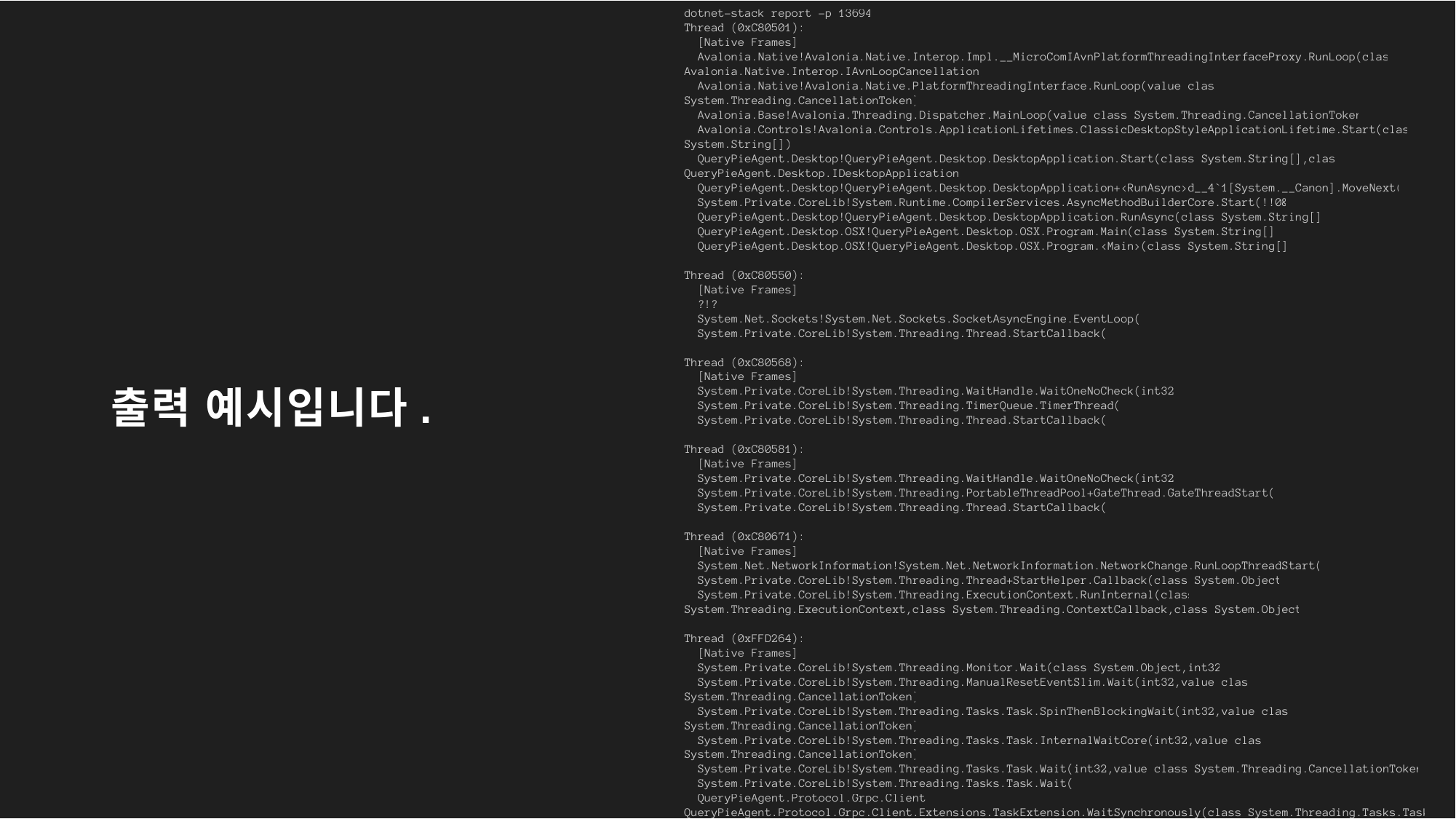

dotnet-stack report -p 13694
Thread (0xC80501):
  [Native Frames]
  Avalonia.Native!Avalonia.Native.Interop.Impl.__MicroComIAvnPlatformThreadingInterfaceProxy.RunLoop(class Avalonia.Native.Interop.IAvnLoopCancellation)
  Avalonia.Native!Avalonia.Native.PlatformThreadingInterface.RunLoop(value class System.Threading.CancellationToken)
  Avalonia.Base!Avalonia.Threading.Dispatcher.MainLoop(value class System.Threading.CancellationToken)
  Avalonia.Controls!Avalonia.Controls.ApplicationLifetimes.ClassicDesktopStyleApplicationLifetime.Start(class System.String[])
  QueryPieAgent.Desktop!QueryPieAgent.Desktop.DesktopApplication.Start(class System.String[],class QueryPieAgent.Desktop.IDesktopApplication)
  QueryPieAgent.Desktop!QueryPieAgent.Desktop.DesktopApplication+<RunAsync>d__4`1[System.__Canon].MoveNext()
  System.Private.CoreLib!System.Runtime.CompilerServices.AsyncMethodBuilderCore.Start(!!0&)
  QueryPieAgent.Desktop!QueryPieAgent.Desktop.DesktopApplication.RunAsync(class System.String[])
  QueryPieAgent.Desktop.OSX!QueryPieAgent.Desktop.OSX.Program.Main(class System.String[])
  QueryPieAgent.Desktop.OSX!QueryPieAgent.Desktop.OSX.Program.<Main>(class System.String[])

Thread (0xC80550):
  [Native Frames]
  ?!?
  System.Net.Sockets!System.Net.Sockets.SocketAsyncEngine.EventLoop()
  System.Private.CoreLib!System.Threading.Thread.StartCallback()

Thread (0xC80568):
  [Native Frames]
  System.Private.CoreLib!System.Threading.WaitHandle.WaitOneNoCheck(int32)
  System.Private.CoreLib!System.Threading.TimerQueue.TimerThread()
  System.Private.CoreLib!System.Threading.Thread.StartCallback()

Thread (0xC80581):
  [Native Frames]
  System.Private.CoreLib!System.Threading.WaitHandle.WaitOneNoCheck(int32)
  System.Private.CoreLib!System.Threading.PortableThreadPool+GateThread.GateThreadStart()
  System.Private.CoreLib!System.Threading.Thread.StartCallback()

Thread (0xC80671):
  [Native Frames]
  System.Net.NetworkInformation!System.Net.NetworkInformation.NetworkChange.RunLoopThreadStart()
  System.Private.CoreLib!System.Threading.Thread+StartHelper.Callback(class System.Object)
  System.Private.CoreLib!System.Threading.ExecutionContext.RunInternal(class System.Threading.ExecutionContext,class System.Threading.ContextCallback,class System.Object)

Thread (0xFFD264):
  [Native Frames]
  System.Private.CoreLib!System.Threading.Monitor.Wait(class System.Object,int32)
  System.Private.CoreLib!System.Threading.ManualResetEventSlim.Wait(int32,value class System.Threading.CancellationToken)
  System.Private.CoreLib!System.Threading.Tasks.Task.SpinThenBlockingWait(int32,value class System.Threading.CancellationToken)
  System.Private.CoreLib!System.Threading.Tasks.Task.InternalWaitCore(int32,value class System.Threading.CancellationToken)
  System.Private.CoreLib!System.Threading.Tasks.Task.Wait(int32,value class System.Threading.CancellationToken)
  System.Private.CoreLib!System.Threading.Tasks.Task.Wait()
  QueryPieAgent.Protocol.Grpc.Client!QueryPieAgent.Protocol.Grpc.Client.Extensions.TaskExtension.WaitSynchronously(class System.Threading.Tasks.Task)
  QueryPieAgent.Protocol.Grpc.Client!QueryPieAgent.Protocol.Grpc.Client.GrpcAgentConnection.PingWorker(class System.Object)
  System.Private.CoreLib!System.Threading.ExecutionContext.RunInternal(class System.Threading.ExecutionContext,class System.Threading.ContextCallback,class System.Object)
  System.Private.CoreLib!System.Threading.Tasks.Task.ExecuteWithThreadLocal(class System.Threading.Tasks.Task&,class System.Threading.Thread)
  System.Private.CoreLib!System.Threading.Thread+StartHelper.Run()
  System.Private.CoreLib!System.Threading.Thread.StartCallback()

Thread (0x105807C):
  [Native Frames]
  System.Private.CoreLib!System.Threading.WaitHandle.WaitOneNoCheck(int32)
  System.Private.CoreLib!System.Diagnostics.Tracing.CounterGroup.PollForValues()
  System.Private.CoreLib!System.Threading.Thread+StartHelper.Run()
  System.Private.CoreLib!System.Threading.Thread.StartCallback()

Thread (0x105B07B):
  [Native Frames]
  ?!?
  System.Private.CoreLib!System.Threading.LowLevelLifoSemaphore.WaitNative(class Microsoft.Win32.SafeHandles.SafeWaitHandle,int32)
  System.Private.CoreLib!System.Threading.LowLevelLifoSemaphore.WaitForSignal(int32)
  System.Private.CoreLib!System.Threading.LowLevelLifoSemaphore.Wait(int32,bool)
  System.Private.CoreLib!System.Threading.PortableThreadPool+WorkerThread.WorkerThreadStart()
  System.Private.CoreLib!System.Threading.Thread+StartHelper.Run()
  System.Private.CoreLib!System.Threading.Thread.StartCallback()

Thread (0x10606CB):
  [Native Frames]
  ?!?
  System.Private.CoreLib!System.Threading.LowLevelLifoSemaphore.WaitNative(class Microsoft.Win32.SafeHandles.SafeWaitHandle,int32)
  System.Private.CoreLib!System.Threading.LowLevelLifoSemaphore.WaitForSignal(int32)
  System.Private.CoreLib!System.Threading.LowLevelLifoSemaphore.Wait(int32,bool)
  System.Private.CoreLib!System.Threading.PortableThreadPool+WorkerThread.WorkerThreadStart()
  System.Private.CoreLib!System.Threading.Thread+StartHelper.Run()
  System.Private.CoreLib!System.Threading.Thread.StartCallback()

Thread (0x10616EA):
  [Native Frames]
  ?!?
  System.Private.CoreLib!System.Threading.LowLevelLifoSemaphore.WaitNative(class Microsoft.Win32.SafeHandles.SafeWaitHandle,int32)
  System.Private.CoreLib!System.Threading.LowLevelLifoSemaphore.WaitForSignal(int32)
  System.Private.CoreLib!System.Threading.LowLevelLifoSemaphore.Wait(int32,bool)
  System.Private.CoreLib!System.Threading.PortableThreadPool+WorkerThread.WorkerThreadStart()
  System.Private.CoreLib!System.Threading.Thread+StartHelper.Run()
  System.Private.CoreLib!System.Threading.Thread.StartCallback()

Thread (0x1063160):
  [Native Frames]
  ?!?
  System.Private.CoreLib!System.Threading.LowLevelLifoSemaphore.WaitNative(class Microsoft.Win32.SafeHandles.SafeWaitHandle,int32)
  System.Private.CoreLib!System.Threading.LowLevelLifoSemaphore.WaitForSignal(int32)
  System.Private.CoreLib!System.Threading.LowLevelLifoSemaphore.Wait(int32,bool)
  System.Private.CoreLib!System.Threading.PortableThreadPool+WorkerThread.WorkerThreadStart()
  System.Private.CoreLib!System.Threading.Thread+StartHelper.Run()
  System.Private.CoreLib!System.Threading.Thread.StartCallback()

Thread (0x1063161):
  [Native Frames]
  ?!?
  System.Private.CoreLib!System.Threading.LowLevelLifoSemaphore.WaitNative(class Microsoft.Win32.SafeHandles.SafeWaitHandle,int32)
  System.Private.CoreLib!System.Threading.LowLevelLifoSemaphore.WaitForSignal(int32)
  System.Private.CoreLib!System.Threading.LowLevelLifoSemaphore.Wait(int32,bool)
  System.Private.CoreLib!System.Threading.PortableThreadPool+WorkerThread.WorkerThreadStart()
  System.Private.CoreLib!System.Threading.Thread+StartHelper.Run()
  System.Private.CoreLib!System.Threading.Thread.StartCallback()

Thread (0x1064560):
  [Native Frames]
  ?!?
  System.Private.CoreLib!System.Threading.LowLevelLifoSemaphore.WaitNative(class Microsoft.Win32.SafeHandles.SafeWaitHandle,int32)
  System.Private.CoreLib!System.Threading.LowLevelLifoSemaphore.WaitForSignal(int32)
  System.Private.CoreLib!System.Threading.LowLevelLifoSemaphore.Wait(int32,bool)
  System.Private.CoreLib!System.Threading.PortableThreadPool+WorkerThread.WorkerThreadStart()
  System.Private.CoreLib!System.Threading.Thread+StartHelper.Run()
  System.Private.CoreLib!System.Threading.Thread.StartCallback()

Thread (0x1064895):
  [Native Frames]
  ?!?
  System.Private.CoreLib!System.Threading.LowLevelLifoSemaphore.WaitNative(class Microsoft.Win32.SafeHandles.SafeWaitHandle,int32)
  System.Private.CoreLib!System.Threading.LowLevelLifoSemaphore.WaitForSignal(int32)
  System.Private.CoreLib!System.Threading.LowLevelLifoSemaphore.Wait(int32,bool)
  System.Private.CoreLib!System.Threading.PortableThreadPool+WorkerThread.WorkerThreadStart()
  System.Private.CoreLib!System.Threading.Thread+StartHelper.Run()
  System.Private.CoreLib!System.Threading.Thread.StartCallback()
# 출력 예시입니다.